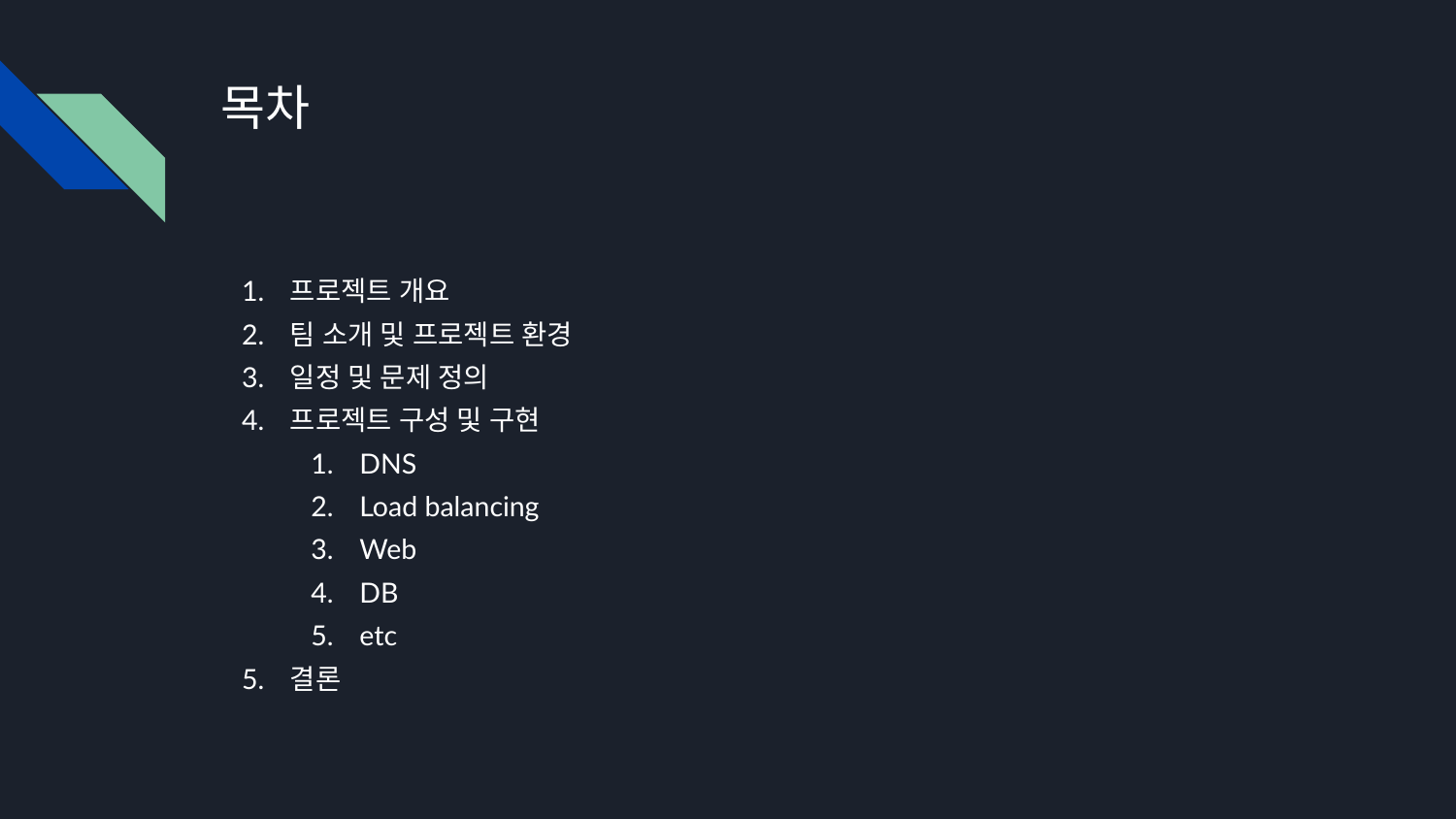

# 목차
프로젝트 개요
팀 소개 및 프로젝트 환경
일정 및 문제 정의
프로젝트 구성 및 구현
DNS
Load balancing
Web
DB
etc
결론